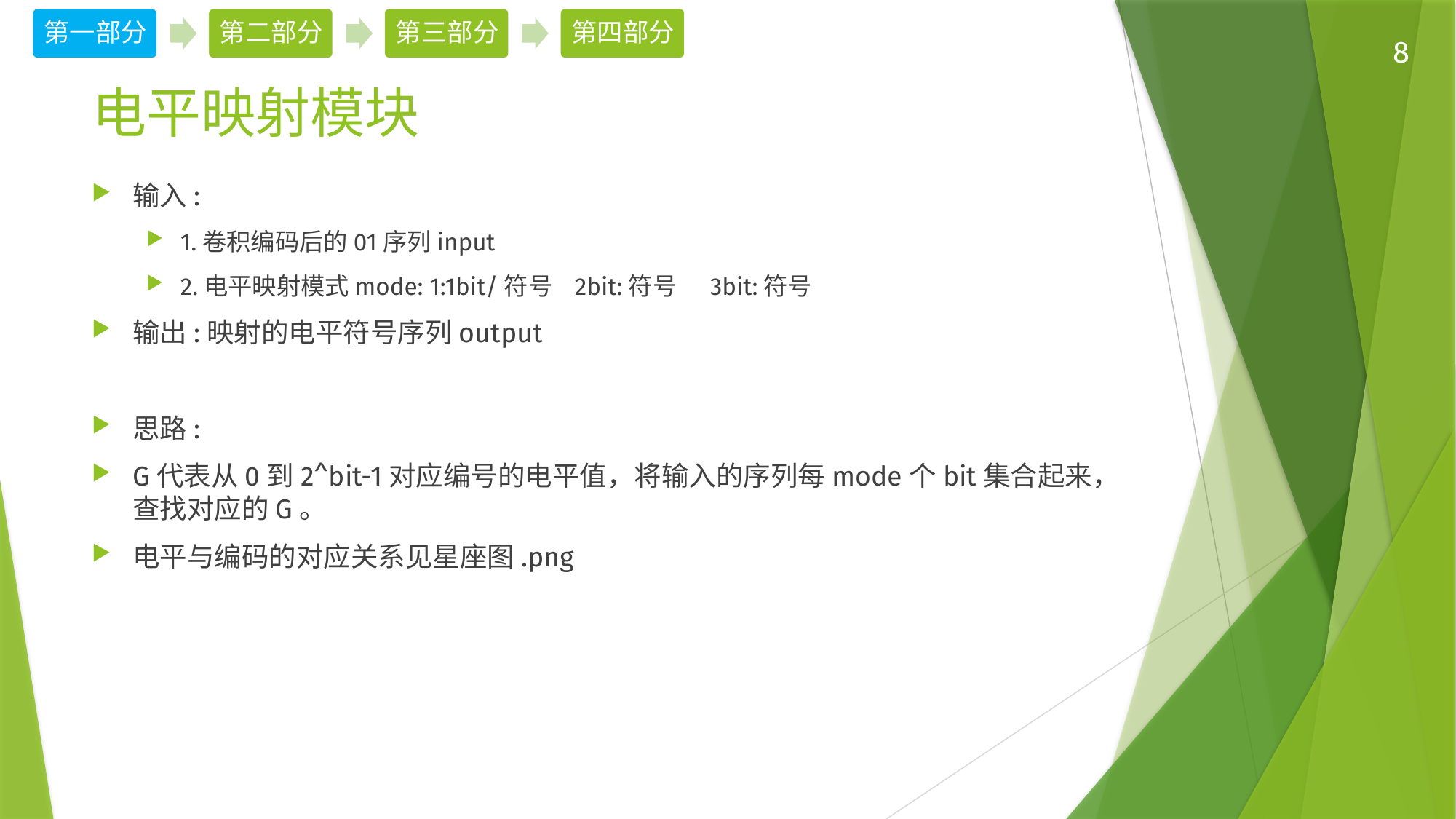

第一部分

第二部分

第三部分

第四部分
8
# 电平映射模块
输入:
1.卷积编码后的01序列input
2.电平映射模式mode: 1:1bit/符号   2bit:符号     3bit:符号
输出:映射的电平符号序列output

思路:
G代表从0到2^bit-1对应编号的电平值，将输入的序列每mode个bit集合起来，查找对应的G。
电平与编码的对应关系见星座图.png